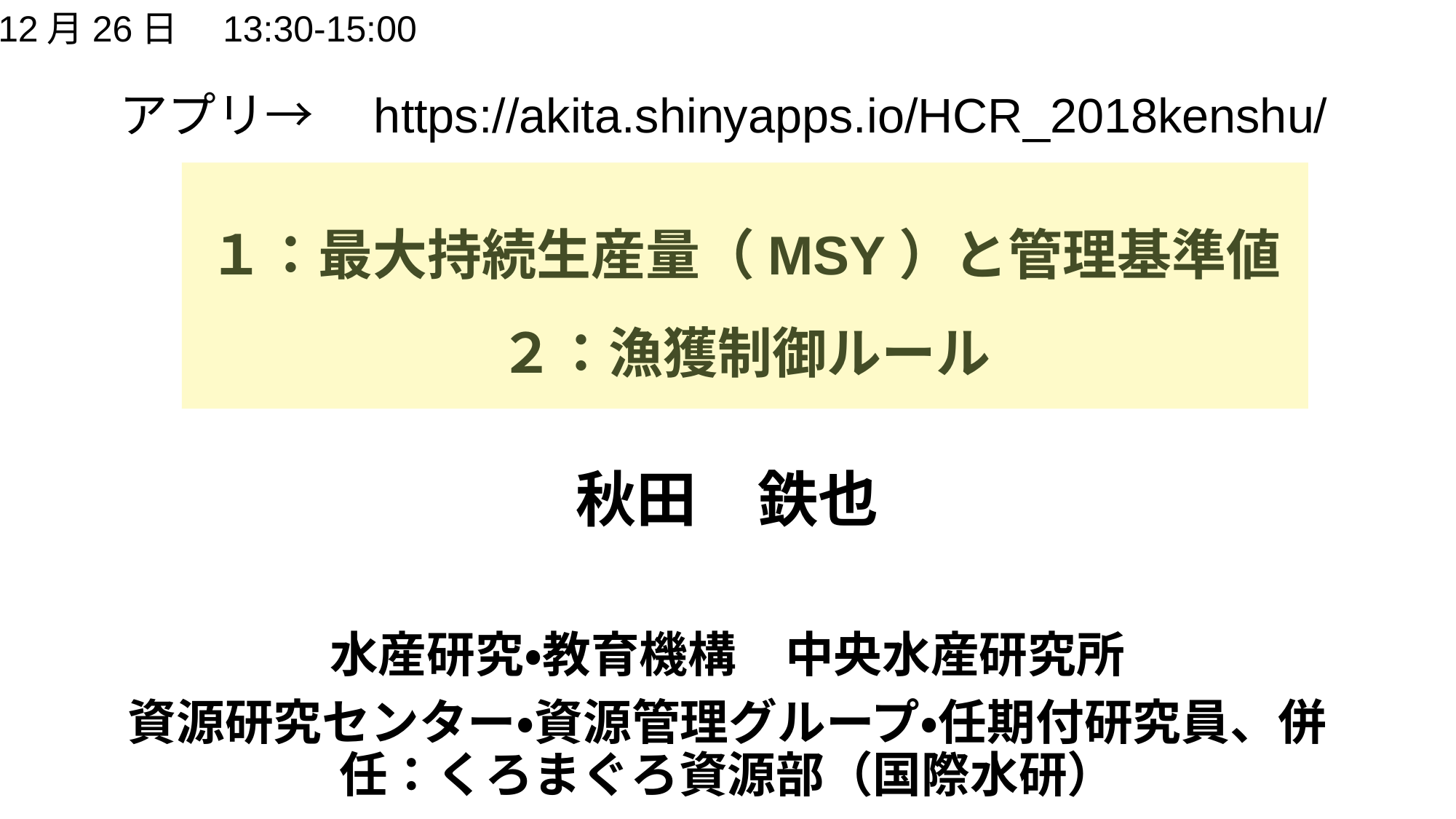

12月26日　13:30-15:00
アプリ→　https://akita.shinyapps.io/HCR_2018kenshu/
# １：最大持続生産量（MSY）と管理基準値 ２：漁獲制御ルール
秋田　鉄也

水産研究・教育機構　中央水産研究所
資源研究センター・資源管理グループ・任期付研究員、併任：くろまぐろ資源部（国際水研）